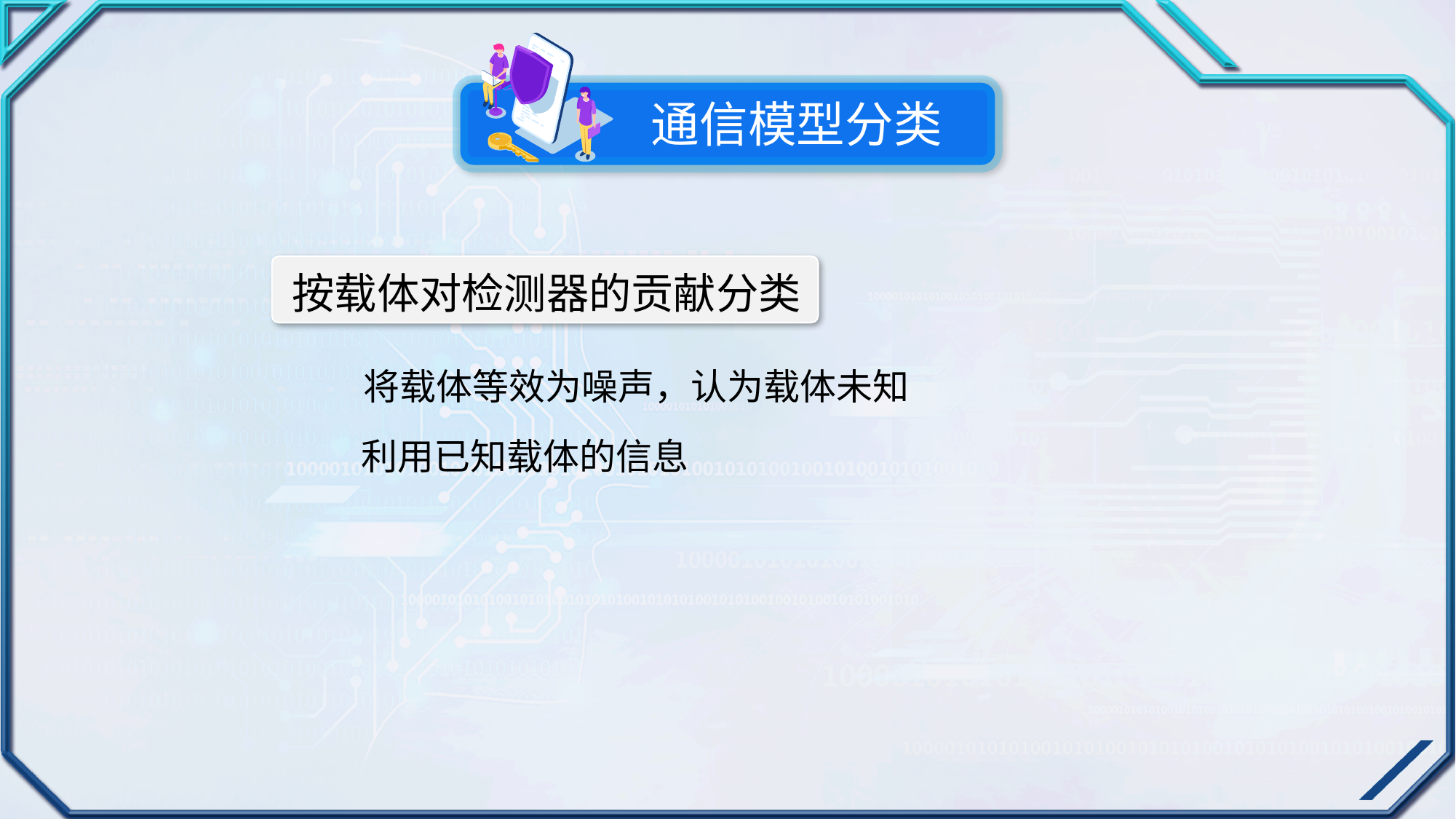

通信模型分类

按载体对检测器的贡献分类
将载体等效为噪声，认为载体未知
利用已知载体的信息